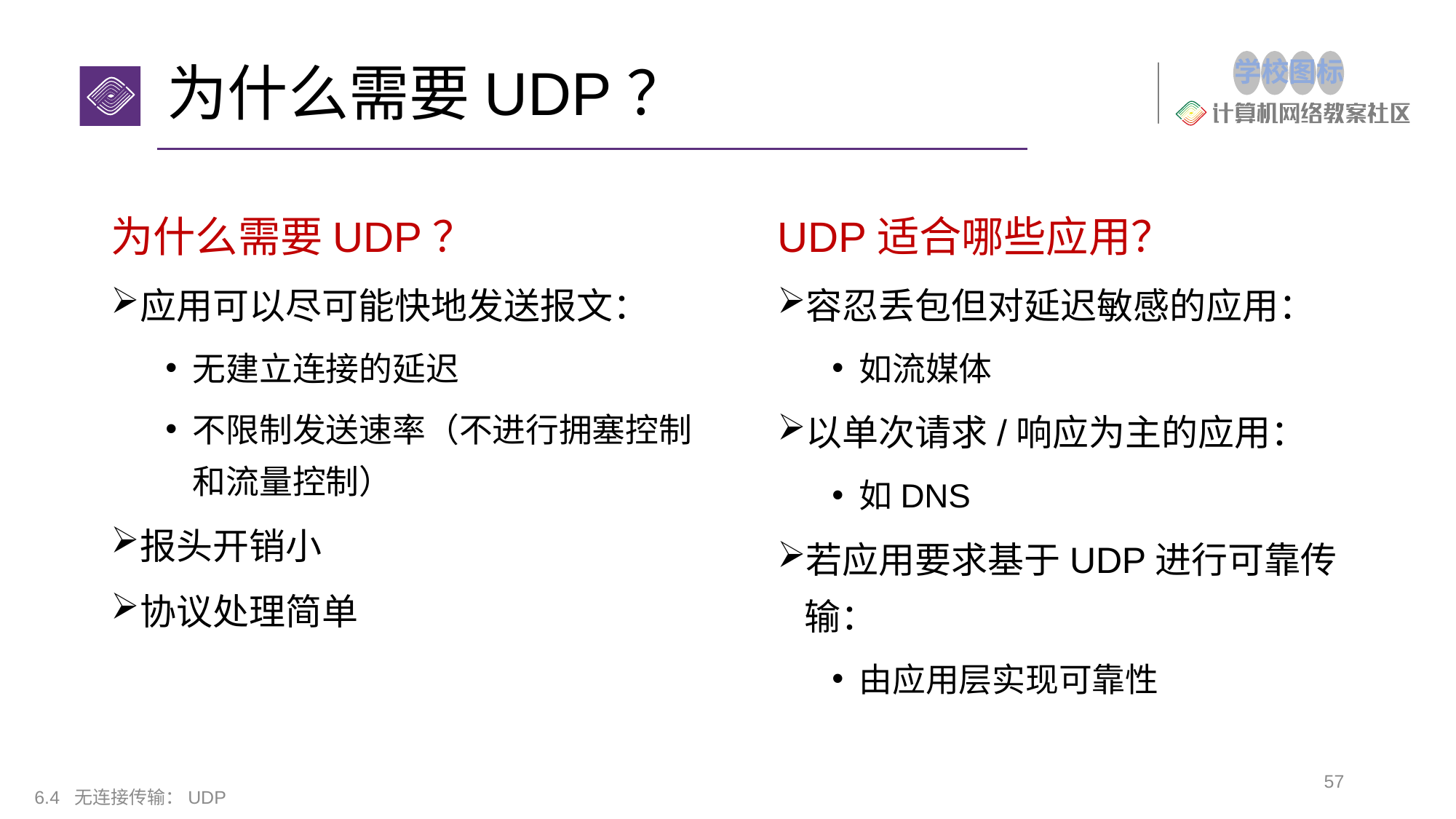

# 为什么需要UDP？
为什么需要UDP？
应用可以尽可能快地发送报文：
无建立连接的延迟
不限制发送速率（不进行拥塞控制和流量控制）
报头开销小
协议处理简单

UDP适合哪些应用？
容忍丢包但对延迟敏感的应用：
如流媒体
以单次请求/响应为主的应用：
如DNS
若应用要求基于UDP进行可靠传输：
由应用层实现可靠性

57
6.4  无连接传输：UDP